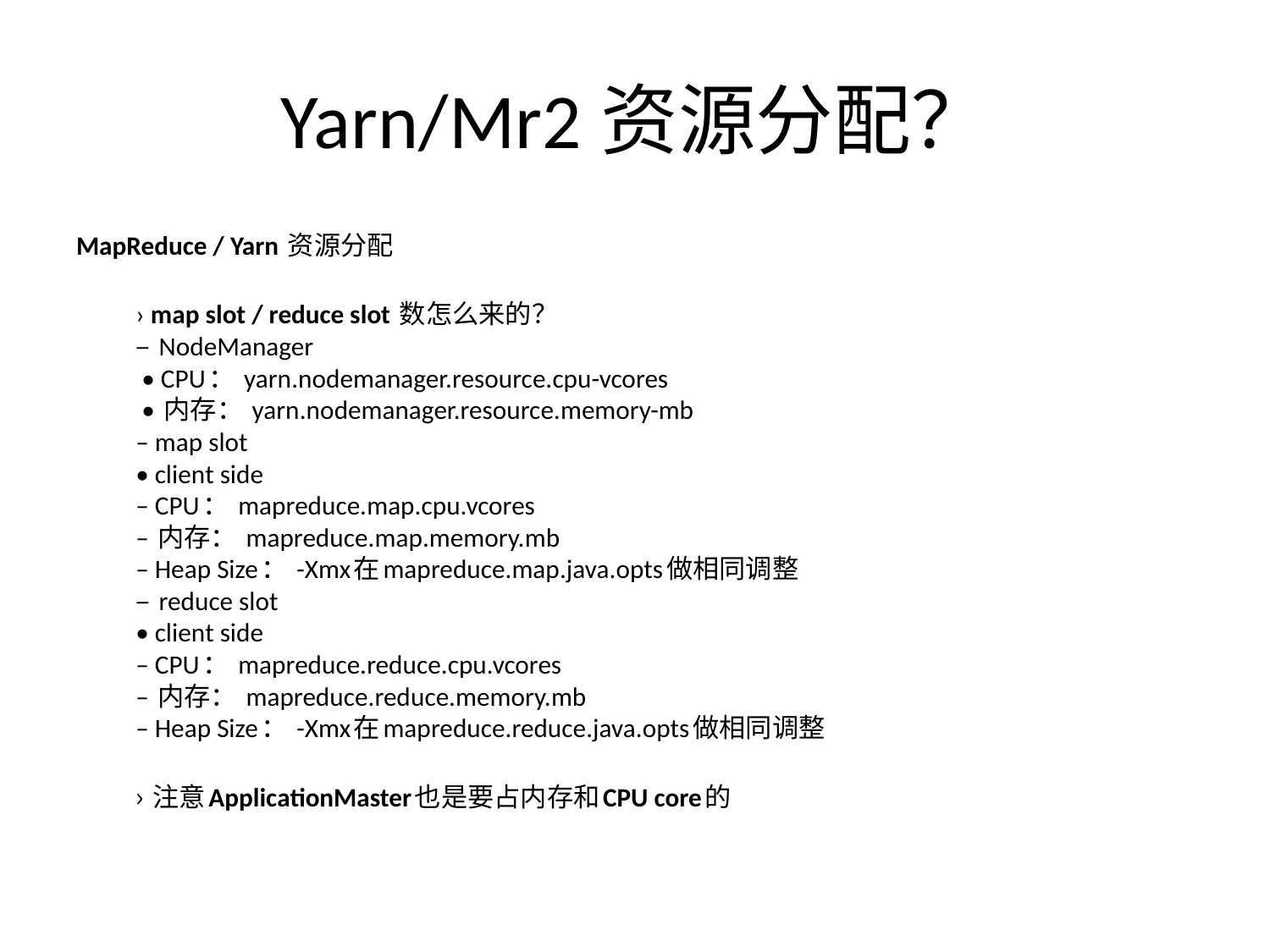

# Yarn/Mr2资源分配？
MapReduce / Yarn 资源分配
	› map slot / reduce slot 数怎么来的？
		– NodeManager
			 • CPU： yarn.nodemanager.resource.cpu-vcores
			 • 内存： yarn.nodemanager.resource.memory-mb
		– map slot
			• client side
				– CPU： mapreduce.map.cpu.vcores
				– 内存： mapreduce.map.memory.mb
				– Heap Size： -Xmx在mapreduce.map.java.opts做相同调整
		– reduce slot
			• client side
				– CPU： mapreduce.reduce.cpu.vcores
				– 内存： mapreduce.reduce.memory.mb
				– Heap Size： -Xmx在mapreduce.reduce.java.opts做相同调整
	› 注意ApplicationMaster也是要占内存和CPU core的